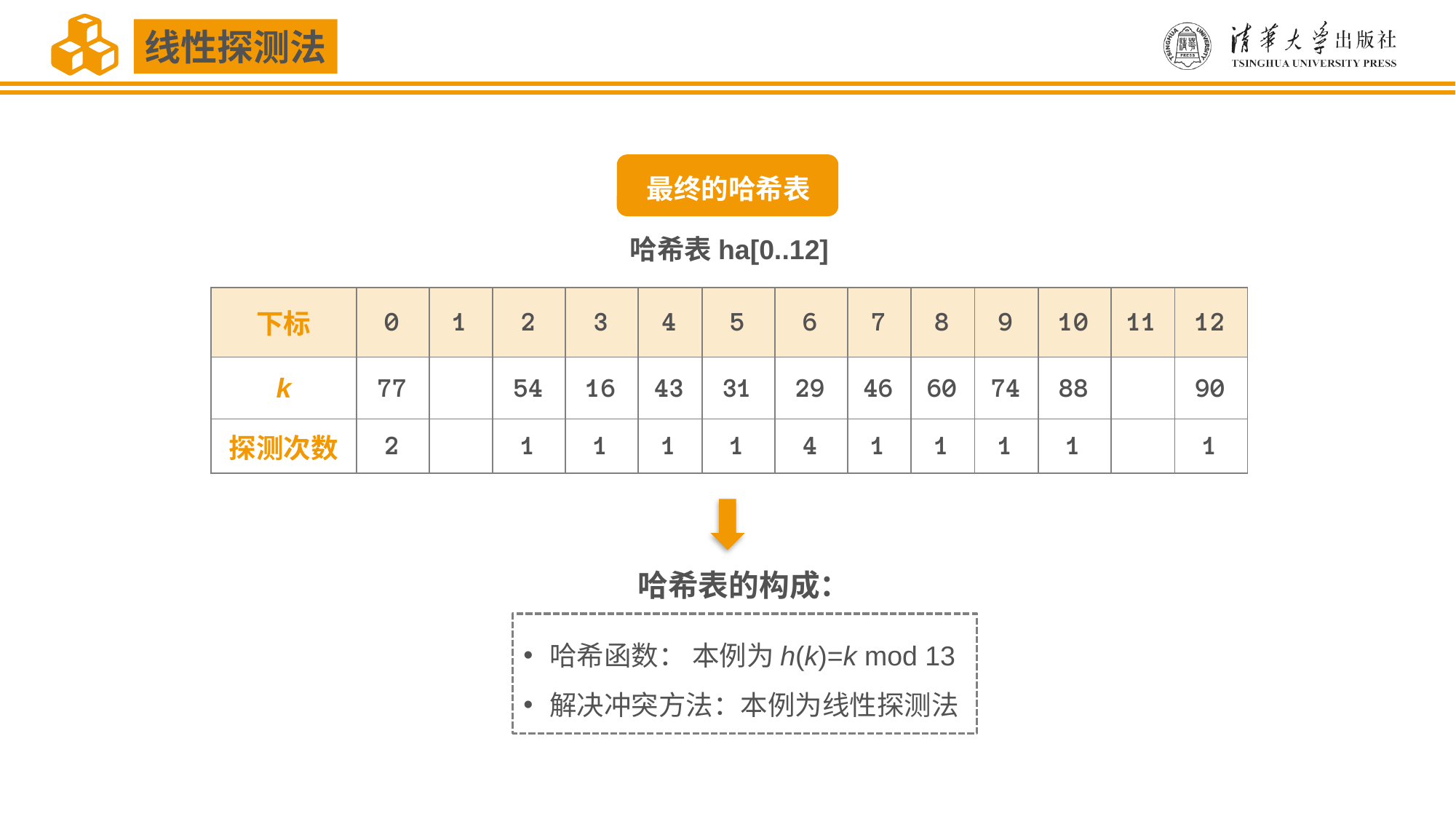

线性探测法

最终的哈希表
哈希表ha[0..12]
| 下标 | 0 | 1 | 2 | 3 | 4 | 5 | 6 | 7 | 8 | 9 | 10 | 11 | 12 |
| --- | --- | --- | --- | --- | --- | --- | --- | --- | --- | --- | --- | --- | --- |
| k | 77 |  | 54 | 16 | 43 | 31 | 29 | 46 | 60 | 74 | 88 |  | 90 |
| 探测次数 | 2 |  | 1 | 1 | 1 | 1 | 4 | 1 | 1 | 1 | 1 |  | 1 |

哈希表的构成：
哈希函数： 本例为h(k)=k mod 13
解决冲突方法：本例为线性探测法